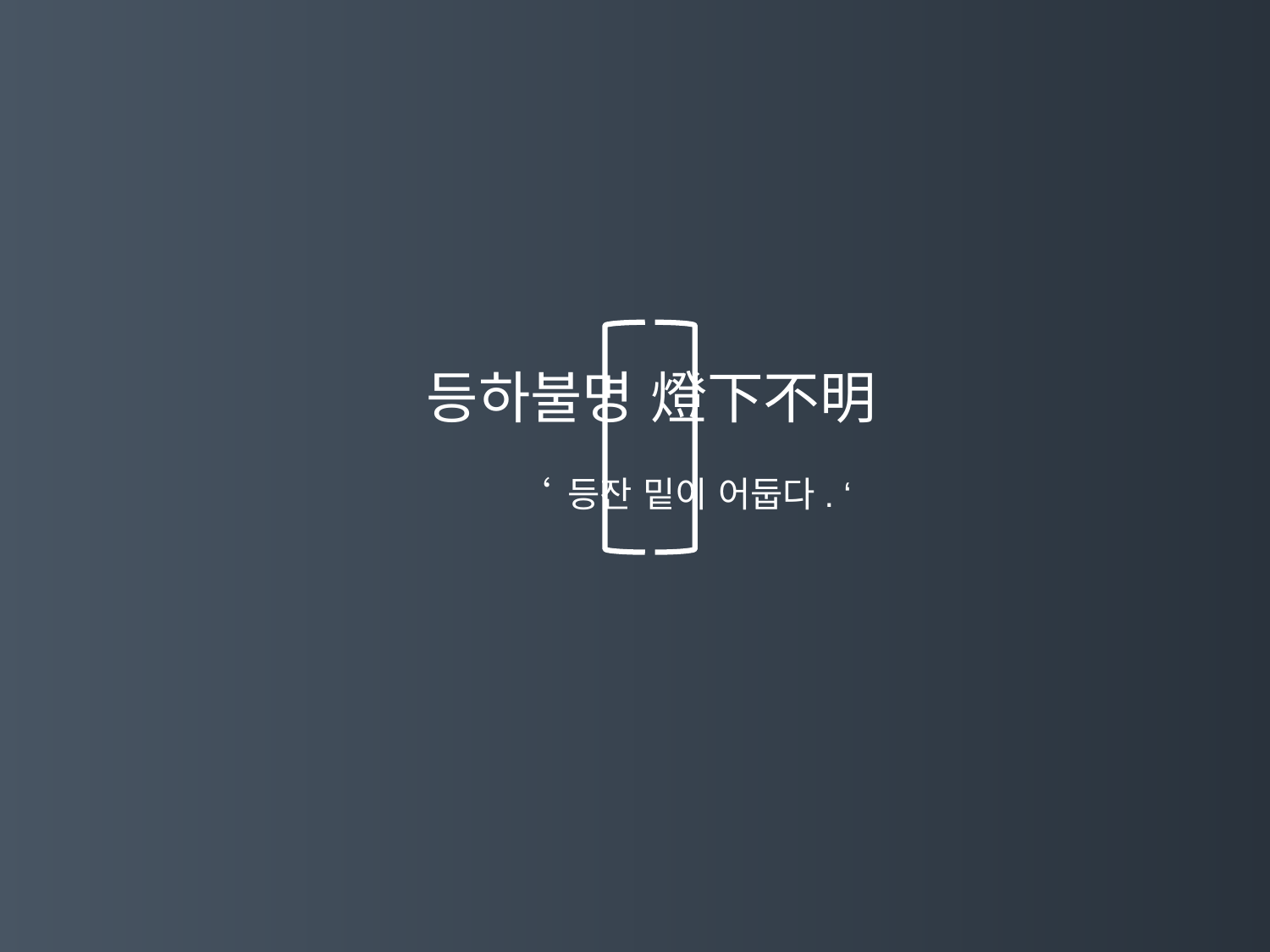

등하불명 燈下不明
‘ 등잔 밑이 어둡다. ‘